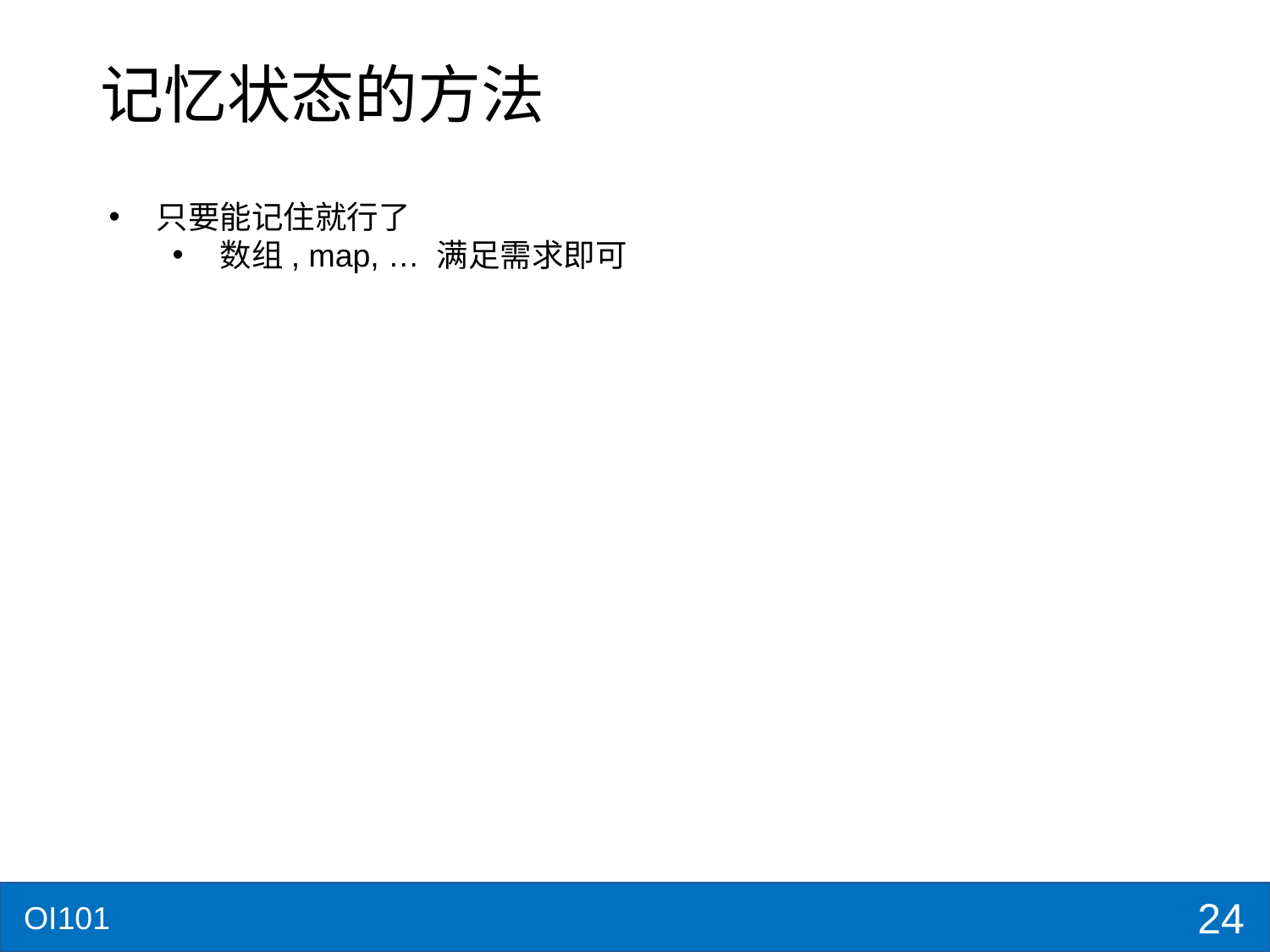

# 记忆状态的方法
只要能记住就行了
数组, map, … 满足需求即可
24